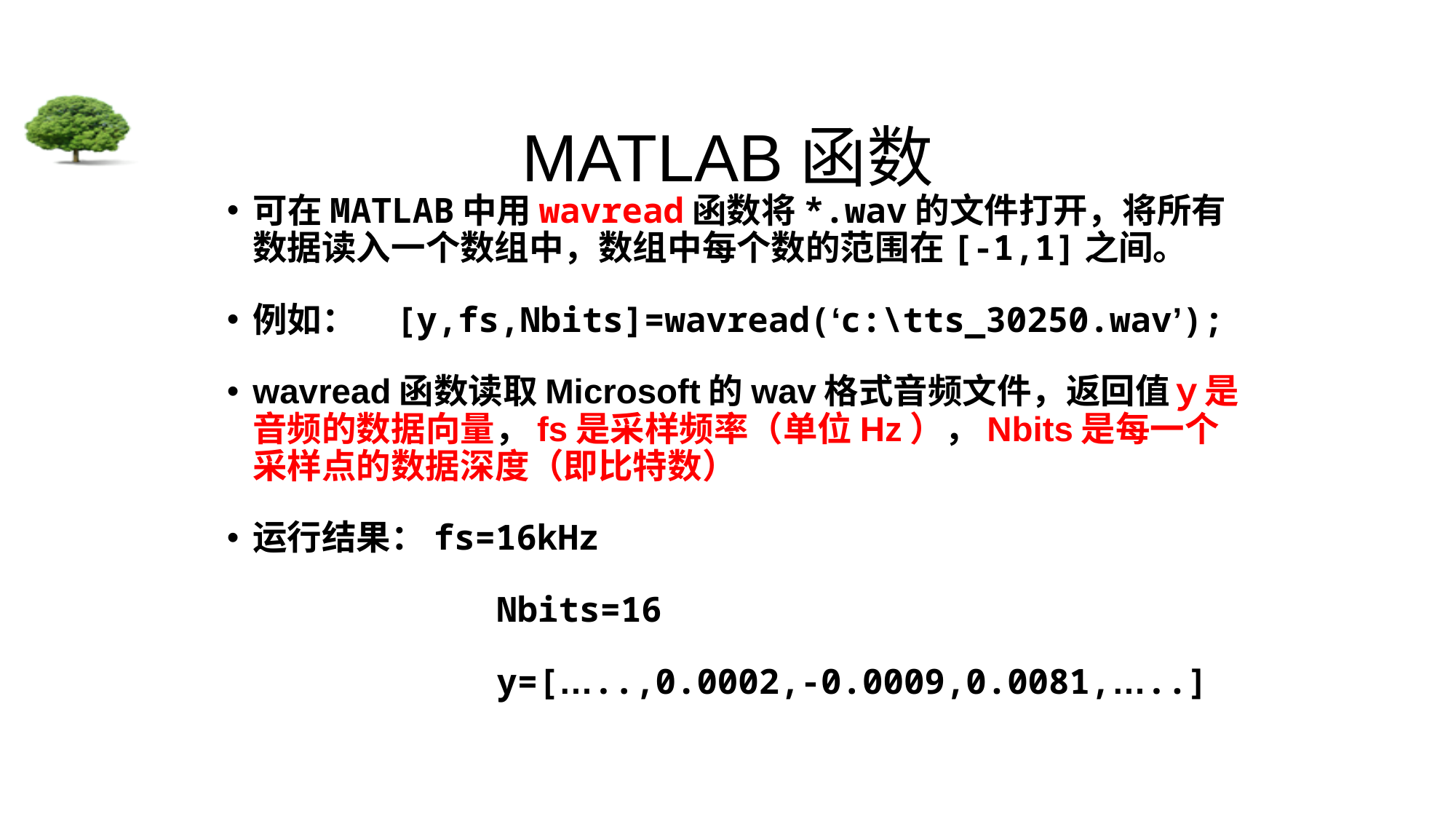

# MATLAB函数
可在MATLAB中用wavread函数将*.wav的文件打开，将所有数据读入一个数组中，数组中每个数的范围在[-1,1]之间。
例如：    [y,fs,Nbits]=wavread(‘c:\tts_30250.wav’);
wavread函数读取Microsoft的wav格式音频文件，返回值ｙ是音频的数据向量，fs是采样频率（单位Hz），Nbits是每一个采样点的数据深度（即比特数）
运行结果：fs=16kHz
             Nbits=16
             y=[…..,0.0002,-0.0009,0.0081,…..]